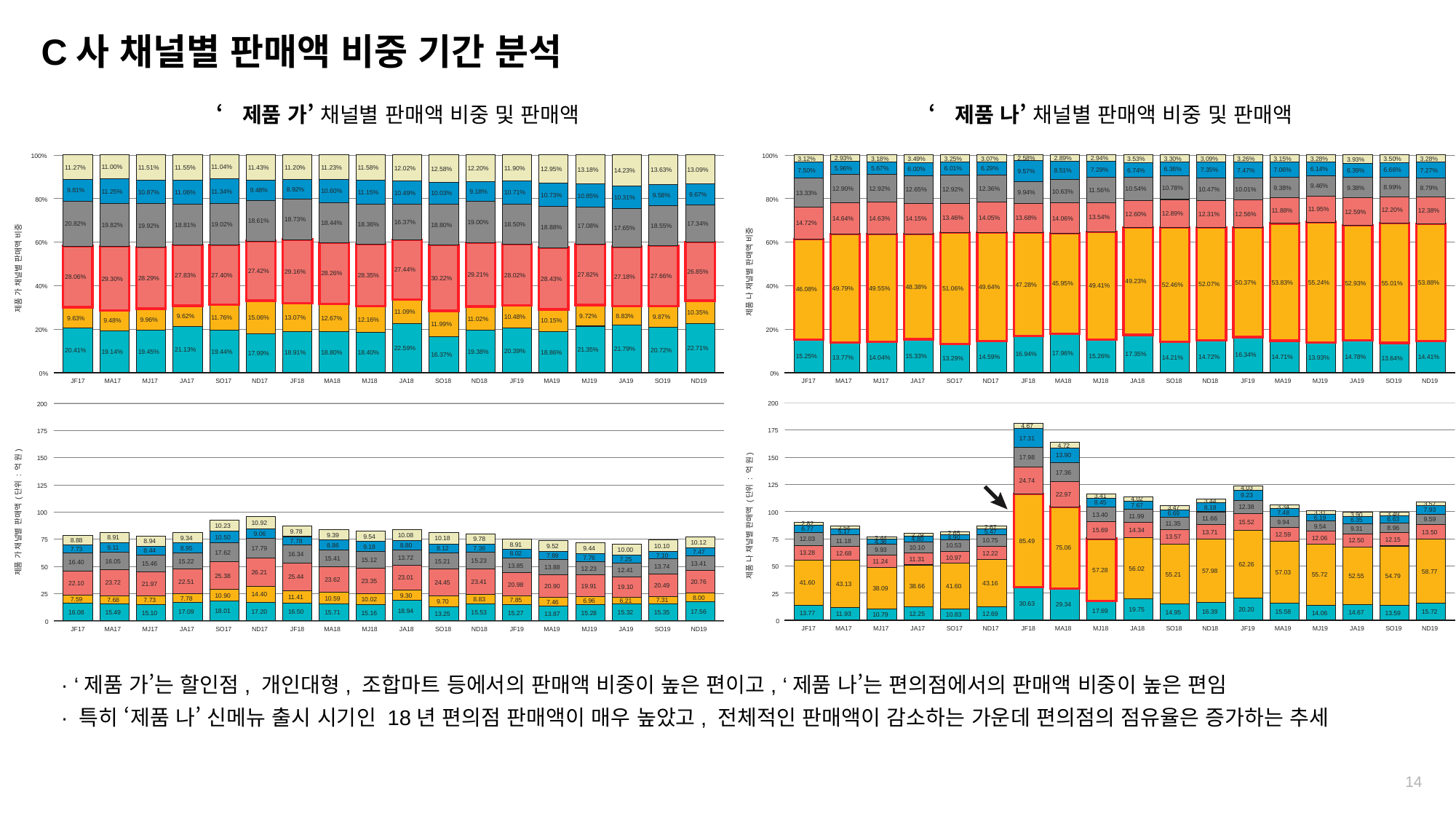

C사 채널별 판매액 비중 기간 분석
‘제품 가’ 채널별 판매액 비중 및 판매액
‘제품 나’ 채널별 판매액 비중 및 판매액
100%
100%
2.58%
2.89%
2.93%
2.94%
3.07%
3.09%
3.12%
3.15%
3.18%
3.25%
3.26%
3.28%
3.28%
3.30%
3.49%
3.50%
3.53%
3.93%

11.00%
11.04%
11.20%
11.23%
11.27%
11.43%
11.51%
11.55%
11.58%
5.96%
11.90%
12.02%
5.67%
12.20%
6.29%
6.01%
12.58%
6.14%
12.95%
6.36%
6.00%
13.09%
7.29%
13.18%
7.06%
7.35%

13.63%
6.66%
7.50%
6.74%
7.27%
7.47%

14.23%

6.39%
8.51%

9.57%

9.46%

8.99%

9.38%
8.79%

9.38%
10.78%

12.92%
12.90%

10.54%
12.36%

8.92%
10.47%

12.92%
10.01%

12.65%
11.56%

9.48%
9.81%

10.60%
11.25%
10.63%
11.34%
9.18%

10.87%
11.06%
9.94%
11.15%

10.71%
10.49%
13.33%

10.03%

9.67%
10.73%
9.58%

10.85%
10.31%
80%
80%

11.95%

12.20%

12.38%
11.88%

12.59%

12.89%

12.56%
12.31%
12.60%

13.54%

14.05%
13.46%
13.68%
14.06%
14.63%
14.64%
14.15%
18.73%
18.61%
16.37%
19.00%
18.44%
14.72%
17.34%
20.82%
18.50%
19.02%
18.36%
18.81%
18.80%
19.82%
19.92%
18.55%
17.08%
18.88%
17.65%

60%
60%

제품 가 채널별 판매액 비중
제품 나 채널별 판매액 비중
27.44%
27.42%
29.16%
26.85%
28.26%
29.21%
27.82%
27.40%
28.02%
28.35%
27.83%
27.66%
27.18%
28.06%
28.29%
30.22%
29.30%
28.43%
49.23%
53.83%
55.24%
50.37%
53.88%
52.93%
55.01%
45.95%
52.07%
47.28%
52.46%
49.41%
40%
40%
48.38%
49.64%
49.55%
51.06%
49.79%
46.08%

11.09%
10.35%

9.72%
8.83%

9.62%

9.87%
10.48%
15.06%
13.07%
11.76%
9.63%

12.67%
11.02%

12.16%
9.96%

10.15%
9.48%
11.99%
20%
20%

22.71%
22.59%

21.79%
21.35%

21.13%

20.72%

20.41%
20.39%

19.45%
19.44%
19.38%
19.14%

18.91%
18.86%

18.80%
18.40%

17.99%
17.96%
17.35%
16.94%
16.37%
16.34%
15.33%
15.26%
15.25%
14.78%
14.72%
14.71%
14.59%
14.41%
14.21%
14.04%
13.93%
13.77%
13.64%
13.29%

0%
0%
JF17
MA17
MJ17
JA17
SO17
ND17
JF18
MA18
MJ18
JA18
SO18
ND18
JF19
MA19
MJ19
JA19
SO19
ND19
JF17
MA17
MJ17
JA17
SO17
ND17
JF18
MA18
MJ18
JA18
SO18
ND18
JF19
MA19
MJ19
JA19
SO19
ND19

200
200

4.67
175
175

17.31

4.72

13.90

17.98
150
150

17.36

24.74
125
125
4.03

22.97

9.23
3.41
4.02

3.44
8.45

3.57
7.67

3.34
12.38

8.18
3.47

7.93

100
3.31
100
7.48
제품 나 채널별 판매액 (단위 : 억 원)
6.69
제품 가 채널별 판매액 (단위 : 억 원)
3.49

13.40
3.90

11.99

6.19

11.66

6.63
9.59

6.35

15.52
9.94
10.92

11.35

2.82

10.23

9.54
2.67
2.54
8.96
9.31
6.77

14.34
15.69

9.78

5.47
5.17
13.50
13.71

2.65
9.06

12.59

2.79
9.39

10.08

9.54
13.57

10.50
4.90
8.91

12.06

9.34

2.44
10.18

9.78
4.80

12.03
12.15
75

75
8.88

12.50
10.75

85.49
11.18
7.78

8.94

4.36

10.12

8.91

8.86
8.80

10.53

10.10

9.52
9.18

10.10
9.11
75.06

8.95

9.44
17.79
7.36
8.12

7.73

9.93

10.00

8.44

7.47

17.62
13.28
12.22

8.02

12.68

16.34

7.10

7.89

10.97
7.76
13.72
15.41

11.31

7.25

15.12

15.23

15.21
15.22
11.24
16.05

16.40

13.41
15.46

62.26

13.85
13.74
50

50
13.88

12.23
56.02

12.41
57.28

57.98
58.77

26.21

57.03

55.21

55.72

25.38

54.79
52.55

25.44

23.01

23.62

23.35

22.51
23.41
20.76

24.45
23.72
41.60
43.16
22.10

43.13

21.97

20.98
20.49

19.91
41.60
38.66
20.90
19.10
38.09
25
25
14.40
9.30
10.90

11.41
8.00

10.59
7.78

10.02
8.83
7.59

7.68
7.85
7.31
7.73
6.96
6.21
9.70

7.46

30.63

29.34

20.20
19.75

18.94
17.69

18.01

17.56

16.39
17.20
17.09

15.72
16.50
15.58

16.08
14.95
15.71
14.67

15.53
15.49
15.35
15.32

15.28
15.27
15.16
15.10
14.06
13.77

13.59

13.87

12.69

13.25
12.25
11.93

10.83
10.79

0
0
JF17
MA17
MJ17
JA17
SO17
ND17
JF18
MA18
MJ18
JA18
SO18
ND18
JF19
MA19
MJ19
JA19
SO19
ND19
JF17
MA17
MJ17
JA17
SO17
ND17
JF18
MA18
MJ18
JA18
SO18
ND18
JF19
MA19
MJ19
JA19
SO19
ND19

· ‘제품 가’는 할인점, 개인대형, 조합마트 등에서의 판매액 비중이 높은 편이고, ‘제품 나’는 편의점에서의 판매액 비중이 높은 편임
· 특히 ‘제품 나’ 신메뉴 출시 시기인 18년 편의점 판매액이 매우 높았고, 전체적인 판매액이 감소하는 가운데 편의점의 점유율은 증가하는 추세
14